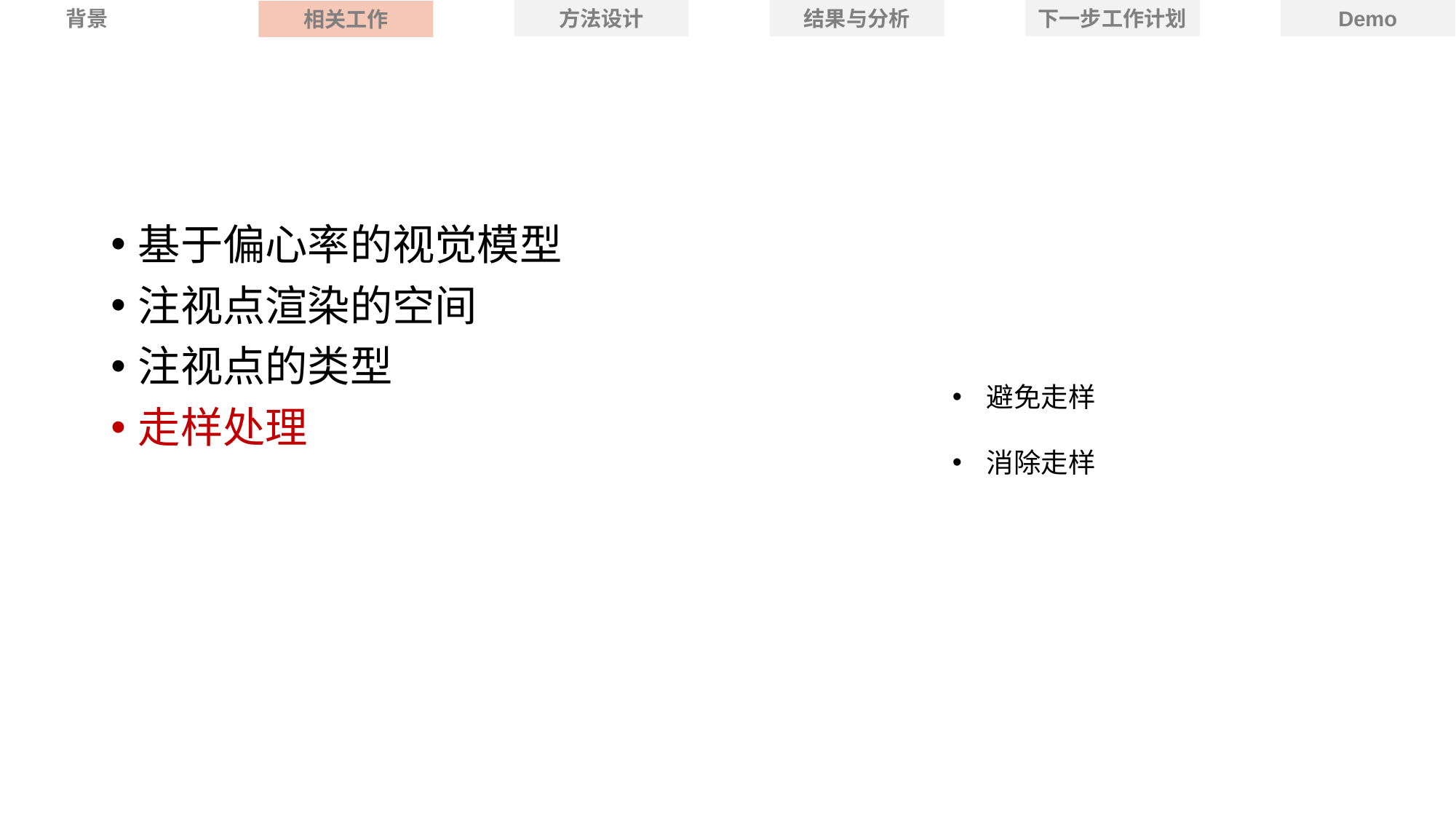

背景
方法设计
结果与分析
下一步工作计划
Demo
相关工作
基于偏心率的视觉模型
注视点渲染的空间
注视点的类型
走样处理
避免走样
消除走样